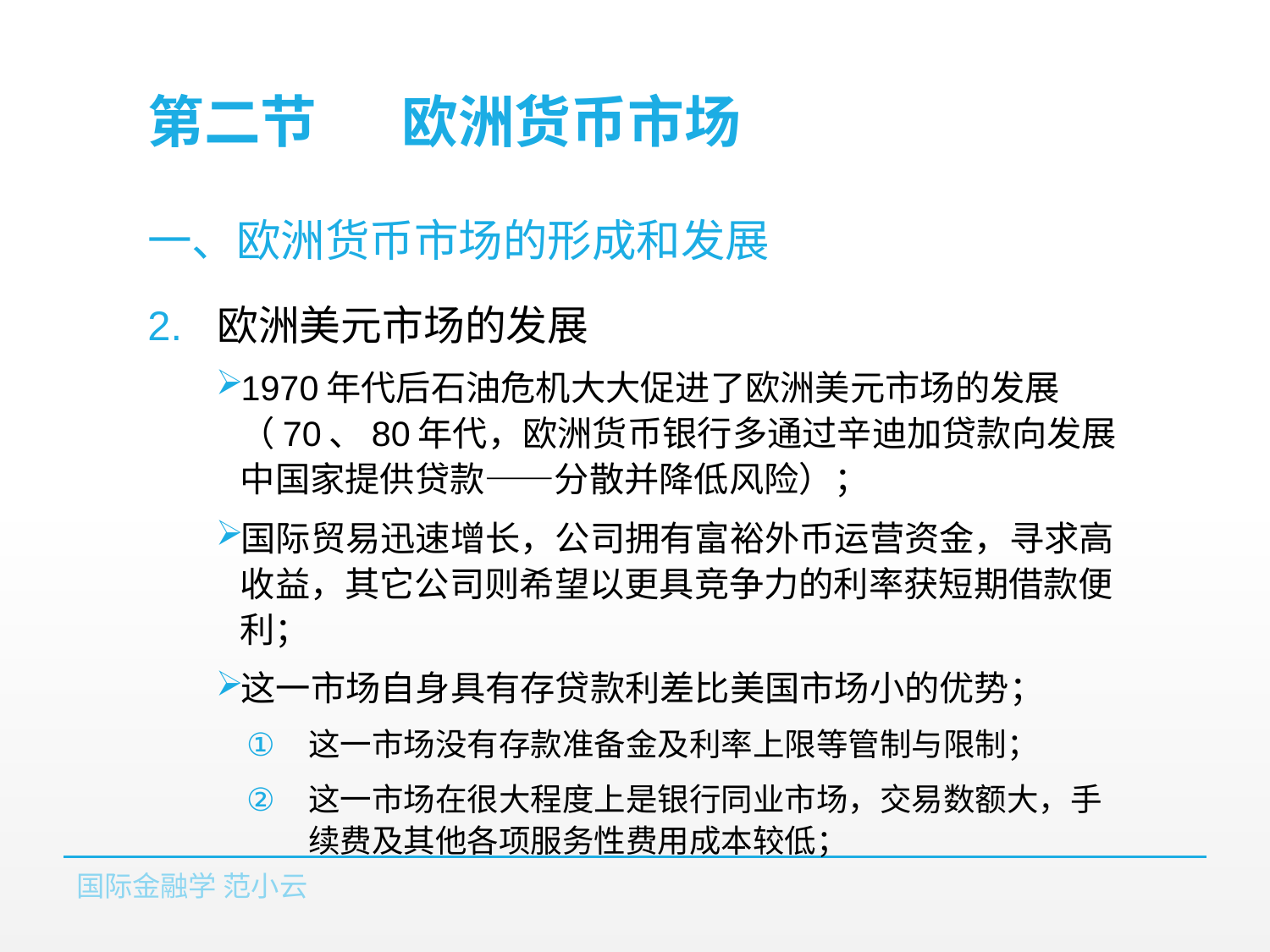

# 第二节	欧洲货币市场
一、欧洲货币市场的形成和发展
欧洲美元市场的发展
1970年代后石油危机大大促进了欧洲美元市场的发展（70、80年代，欧洲货币银行多通过辛迪加贷款向发展中国家提供贷款——分散并降低风险）；
国际贸易迅速增长，公司拥有富裕外币运营资金，寻求高收益，其它公司则希望以更具竞争力的利率获短期借款便利；
这一市场自身具有存贷款利差比美国市场小的优势；
这一市场没有存款准备金及利率上限等管制与限制；
这一市场在很大程度上是银行同业市场，交易数额大，手续费及其他各项服务性费用成本较低；
国际金融学 范小云